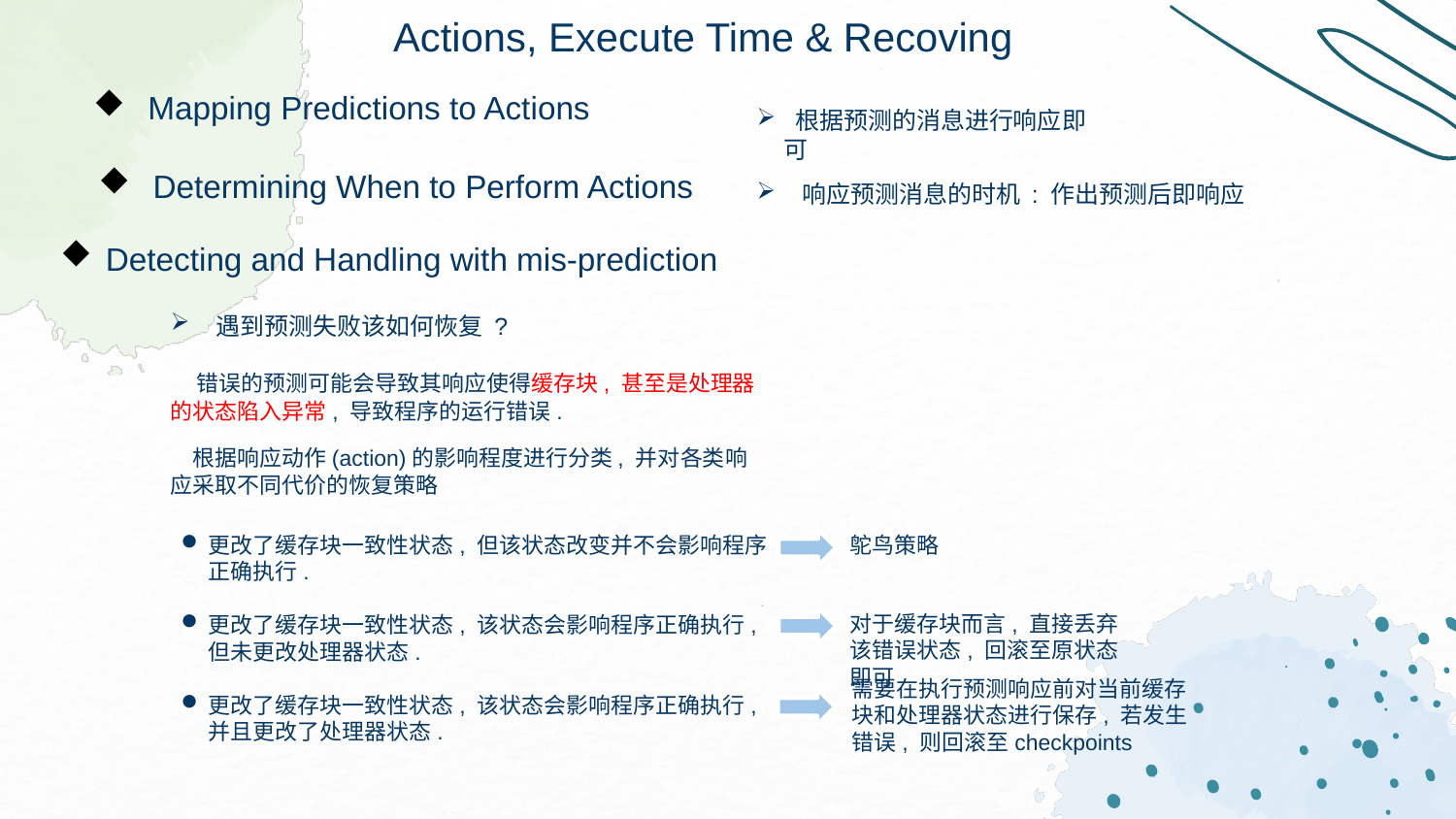

# Actions, Execute Time & Recoving
Mapping Predictions to Actions
 根据预测的消息进行响应即可
Determining When to Perform Actions
响应预测消息的时机 : 作出预测后即响应
Detecting and Handling with mis-prediction
遇到预测失败该如何恢复 ?
   错误的预测可能会导致其响应使得缓存块, 甚至是处理器的状态陷入异常, 导致程序的运行错误.
   根据响应动作(action)的影响程度进行分类, 并对各类响应采取不同代价的恢复策略
更改了缓存块一致性状态, 但该状态改变并不会影响程序正确执行.

更改了缓存块一致性状态, 该状态会影响程序正确执行, 但未更改处理器状态.

更改了缓存块一致性状态, 该状态会影响程序正确执行, 并且更改了处理器状态.
鸵鸟策略

对于缓存块而言, 直接丢弃该错误状态, 回滚至原状态即可

需要在执行预测响应前对当前缓存块和处理器状态进行保存, 若发生错误, 则回滚至checkpoints